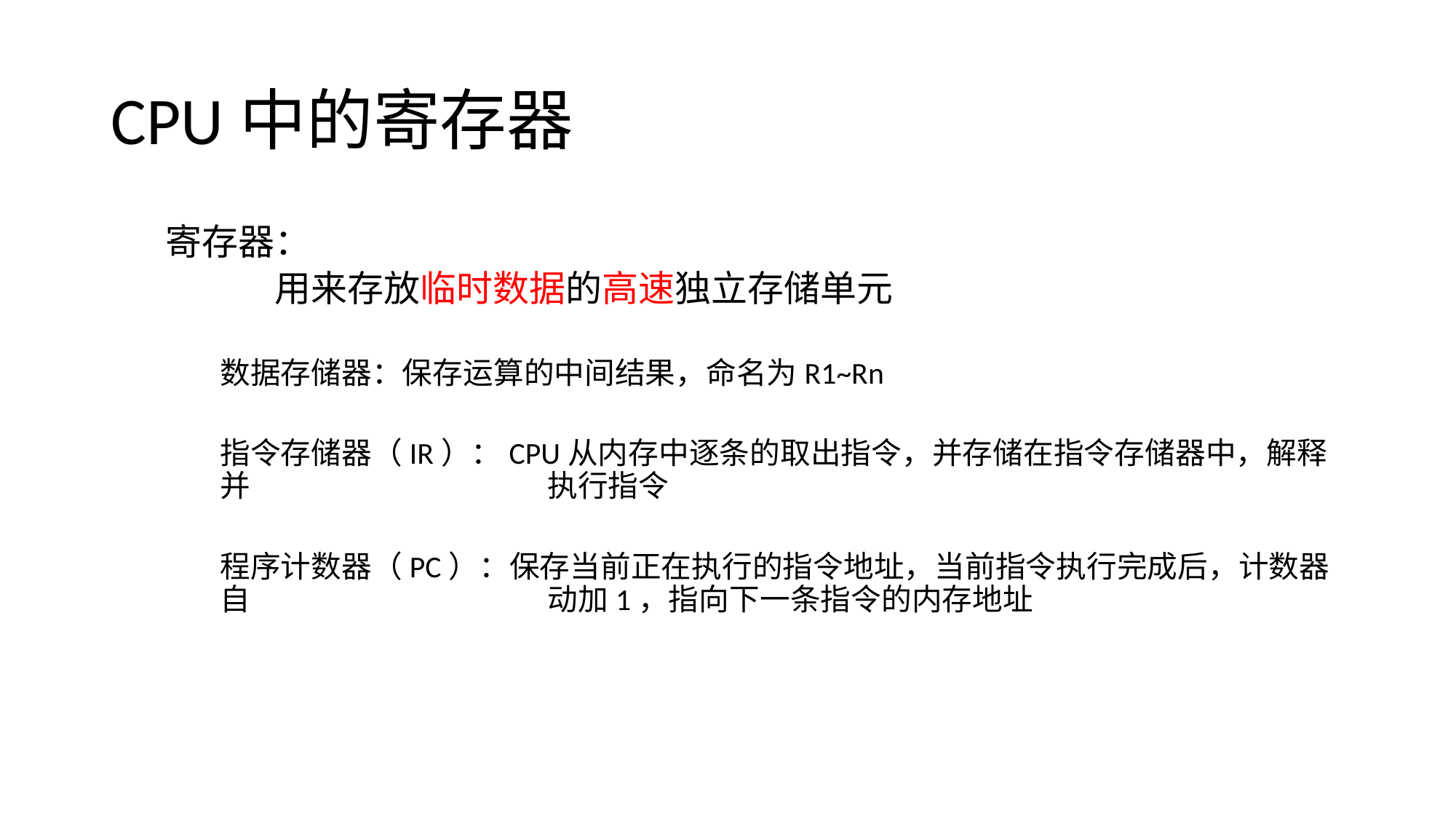

# CPU中的寄存器
寄存器：
	用来存放临时数据的高速独立存储单元

数据存储器：保存运算的中间结果，命名为R1~Rn

指令存储器（IR）：CPU从内存中逐条的取出指令，并存储在指令存储器中，解释并			执行指令

程序计数器（PC）：保存当前正在执行的指令地址，当前指令执行完成后，计数器自			动加1，指向下一条指令的内存地址